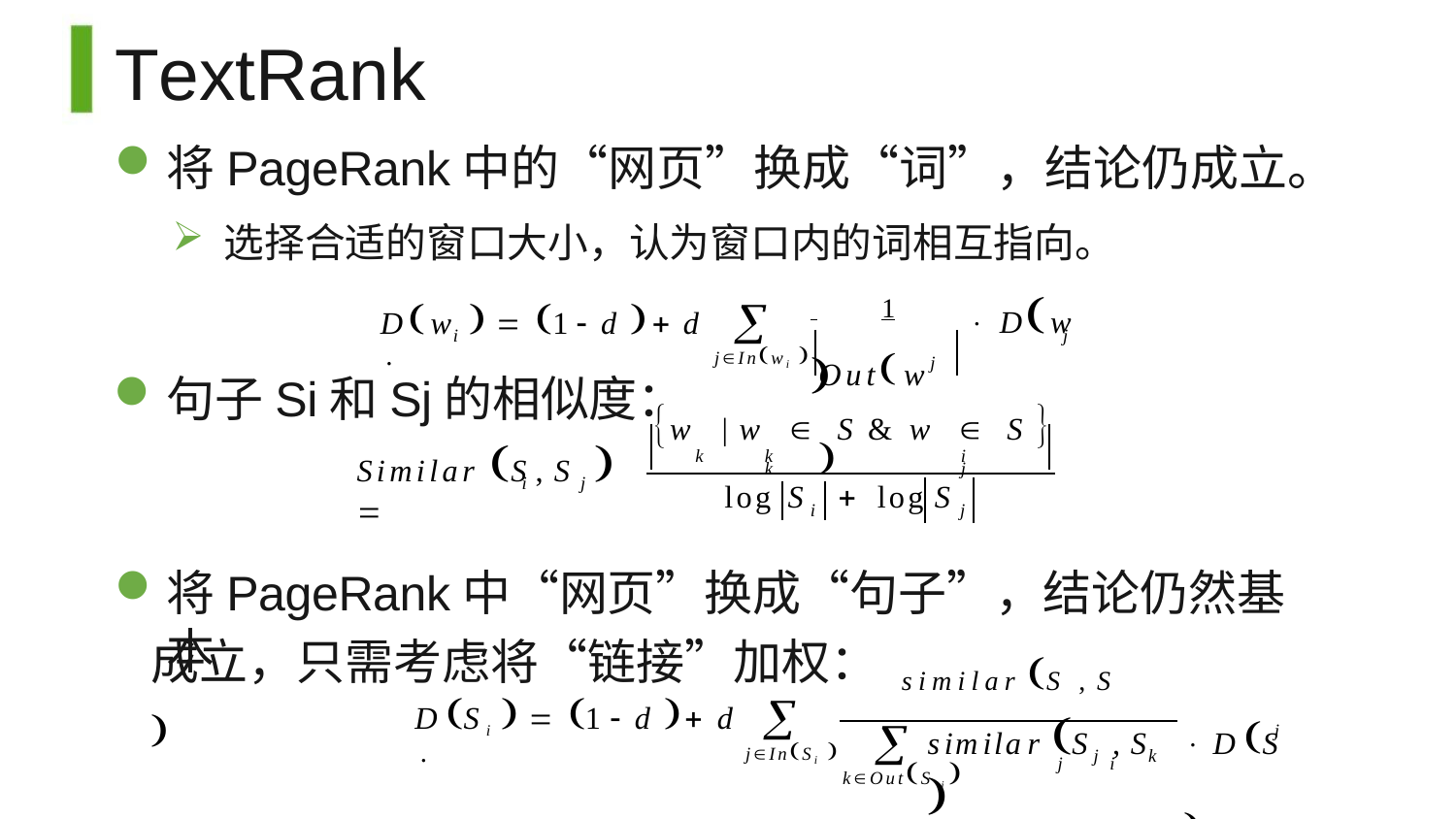

# TextRank
将PageRank中的“网页”换成“词”，结论仍成立。
选择合适的窗口大小，认为窗口内的词相互指向。
 	1	⋅ D(w )
D(w ) = (1 − d )+ d ⋅
∑
Out(w )
i
j

j∈In(wi )
j
句子Si和Sj的相似度：
{w	| w	∈ S & w	∈ S }
k	i	k	j

Similar (S , S	) =
k
i	j

log S	+ log S

i	j
将PageRank中“网页”换成“句子”，结论仍然基本
成立，只需考虑将“链接”加权： similar (S  , S )
j	i
⋅ D(S	)
D(Si  ) = (1− d )+ d ⋅
∑
similar (S  , S	)
∑
j

j∈In(Si )
j	k
k∈Out(S j )